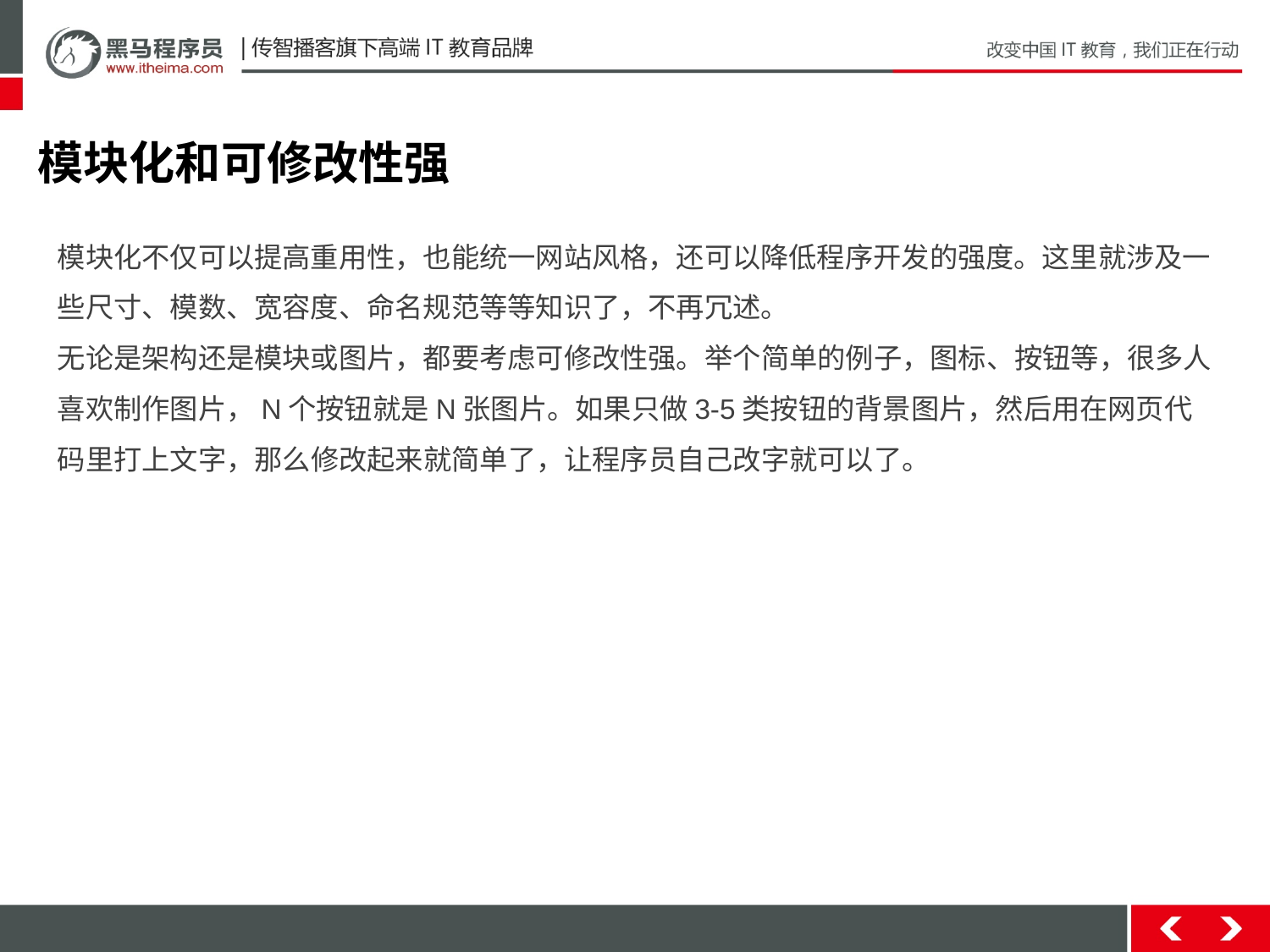

模块化和可修改性强
模块化不仅可以提高重用性，也能统一网站风格，还可以降低程序开发的强度。这里就涉及一些尺寸、模数、宽容度、命名规范等等知识了，不再冗述。
无论是架构还是模块或图片，都要考虑可修改性强。举个简单的例子，图标、按钮等，很多人喜欢制作图片，N个按钮就是N张图片。如果只做3-5类按钮的背景图片，然后用在网页代码里打上文字，那么修改起来就简单了，让程序员自己改字就可以了。